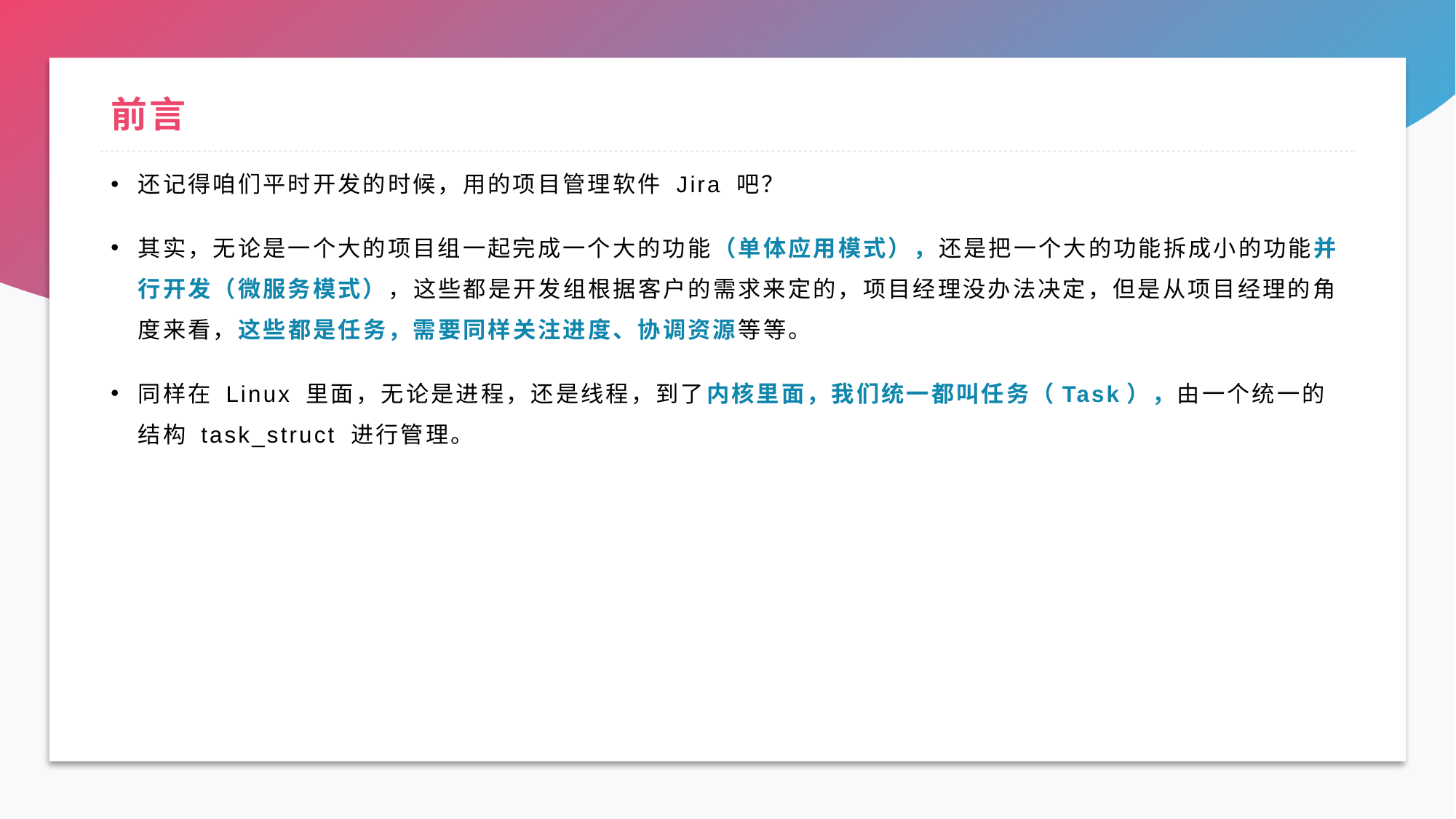

# 前言
还记得咱们平时开发的时候，用的项目管理软件 Jira 吧？
其实，无论是一个大的项目组一起完成一个大的功能（单体应用模式），还是把一个大的功能拆成小的功能并行开发（微服务模式），这些都是开发组根据客户的需求来定的，项目经理没办法决定，但是从项目经理的角度来看，这些都是任务，需要同样关注进度、协调资源等等。
同样在 Linux 里面，无论是进程，还是线程，到了内核里面，我们统一都叫任务（Task），由一个统一的结构 task_struct 进行管理。